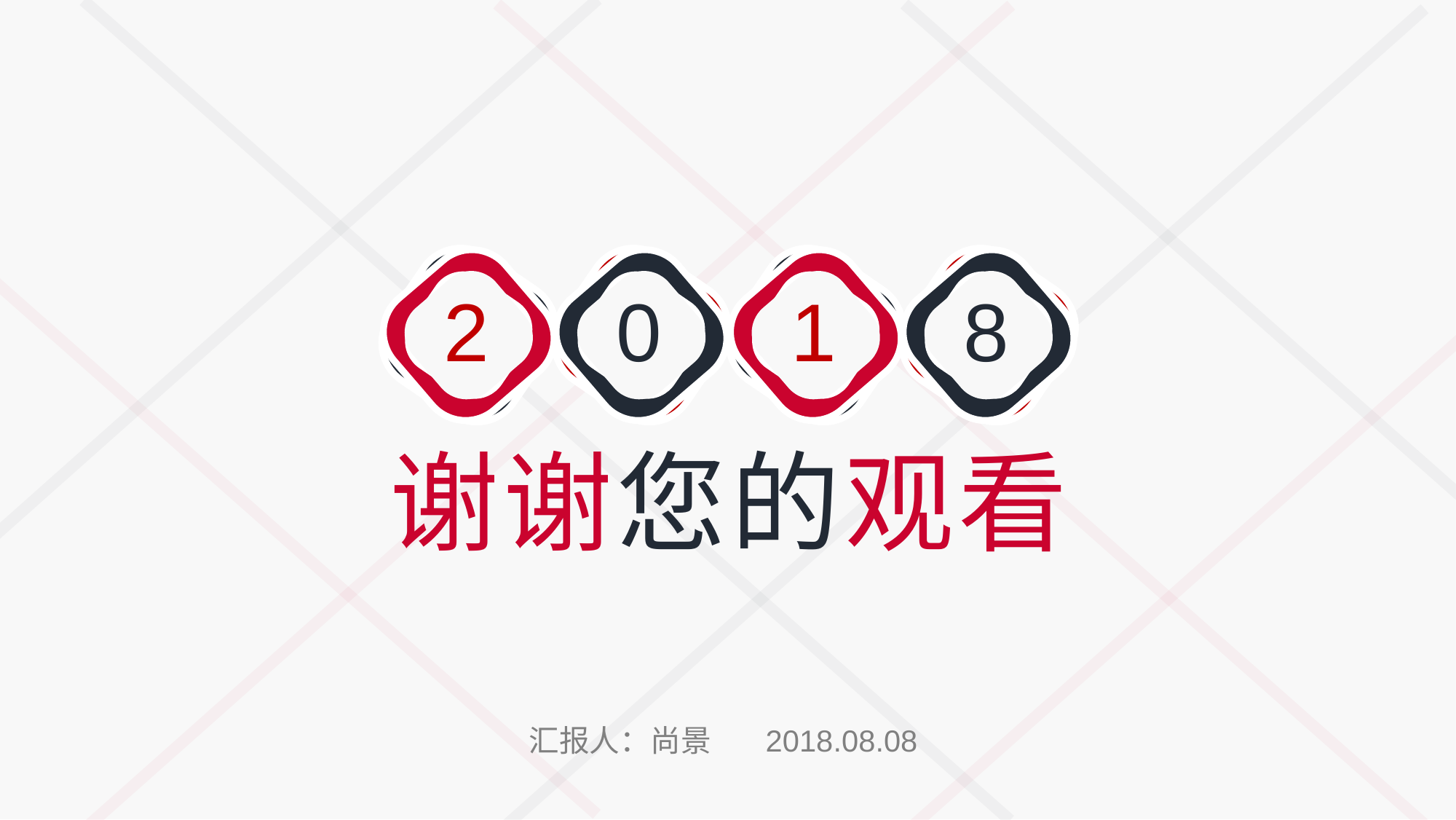

2

0

1

8

谢谢您的观看
汇报人：尚景       2018.08.08